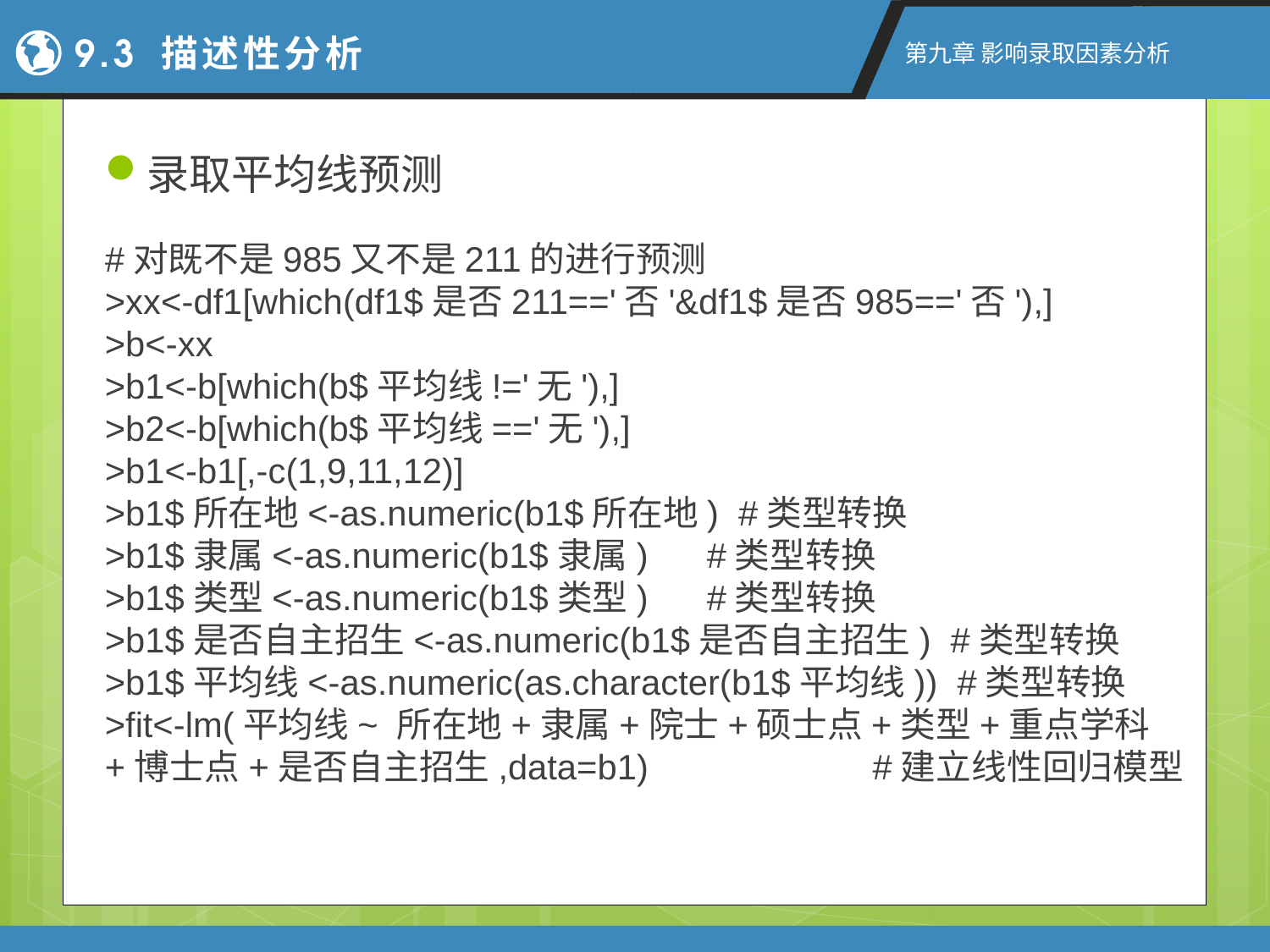

9.3 描述性分析

第九章 影响录取因素分析
录取平均线预测
#对既不是985又不是211的进行预测
>xx<-df1[which(df1$是否211=='否'&df1$是否985=='否'),]
>b<-xx
>b1<-b[which(b$平均线!='无'),]
>b2<-b[which(b$平均线=='无'),]
>b1<-b1[,-c(1,9,11,12)]
>b1$所在地<-as.numeric(b1$所在地)  #类型转换
>b1$隶属<-as.numeric(b1$隶属)      #类型转换
>b1$类型<-as.numeric(b1$类型)      #类型转换
>b1$是否自主招生<-as.numeric(b1$是否自主招生)  #类型转换
>b1$平均线<-as.numeric(as.character(b1$平均线))  #类型转换
>fit<-lm(平均线~ 所在地+隶属+院士+硕士点+类型+重点学科+博士点+是否自主招生,data=b1)                       #建立线性回归模型